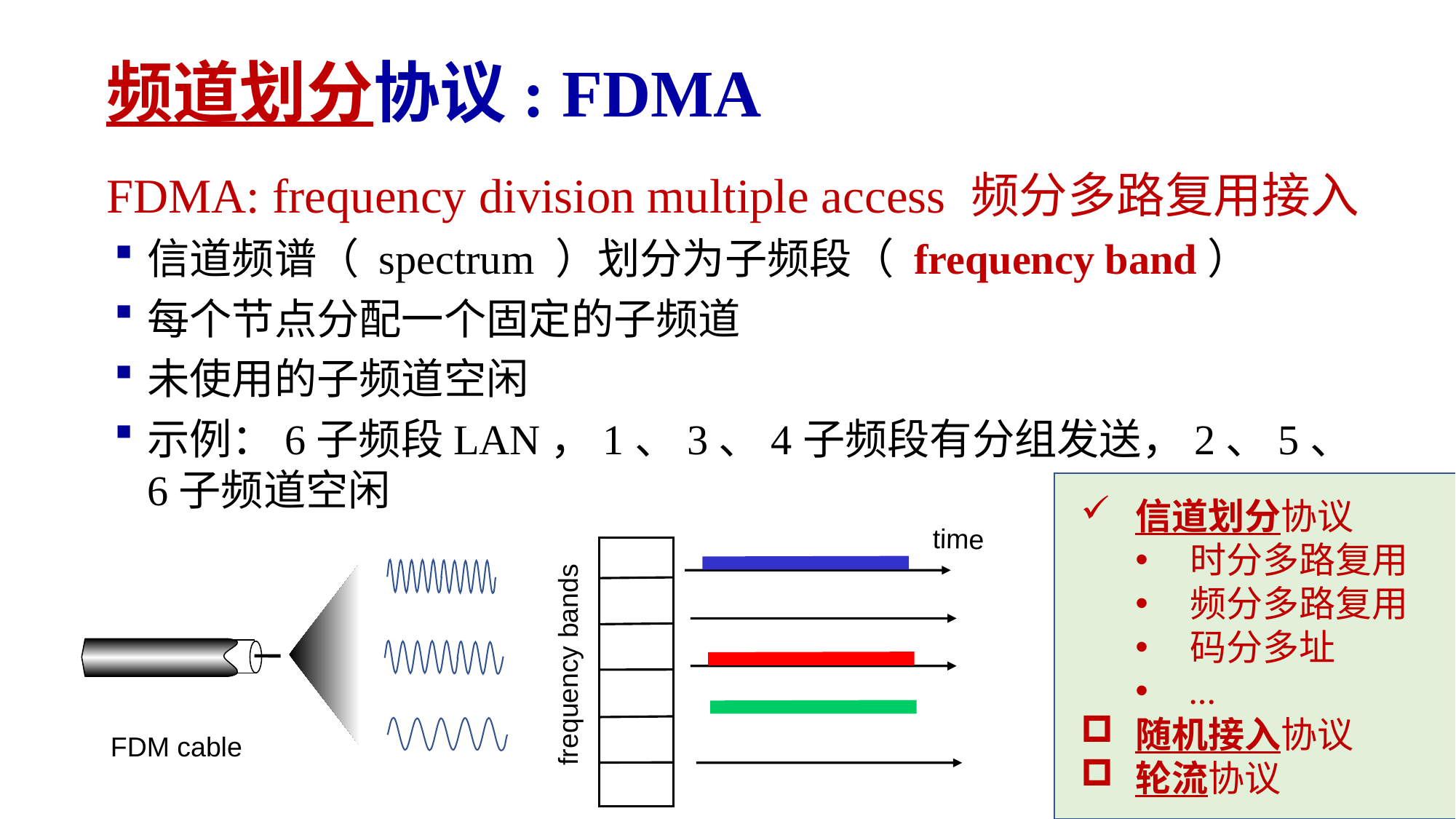

# 频道划分协议: FDMA
FDMA: frequency division multiple access 频分多路复用接入
信道频谱（ spectrum ）划分为子频段（ frequency band）
每个节点分配一个固定的子频道
未使用的子频道空闲
示例：6子频段LAN，1、3、4子频段有分组发送，2、5、6子频道空闲
信道划分协议
时分多路复用
频分多路复用
码分多址
…
随机接入协议
轮流协议
time

frequency bands

FDM cable

Link Layer: 6-32